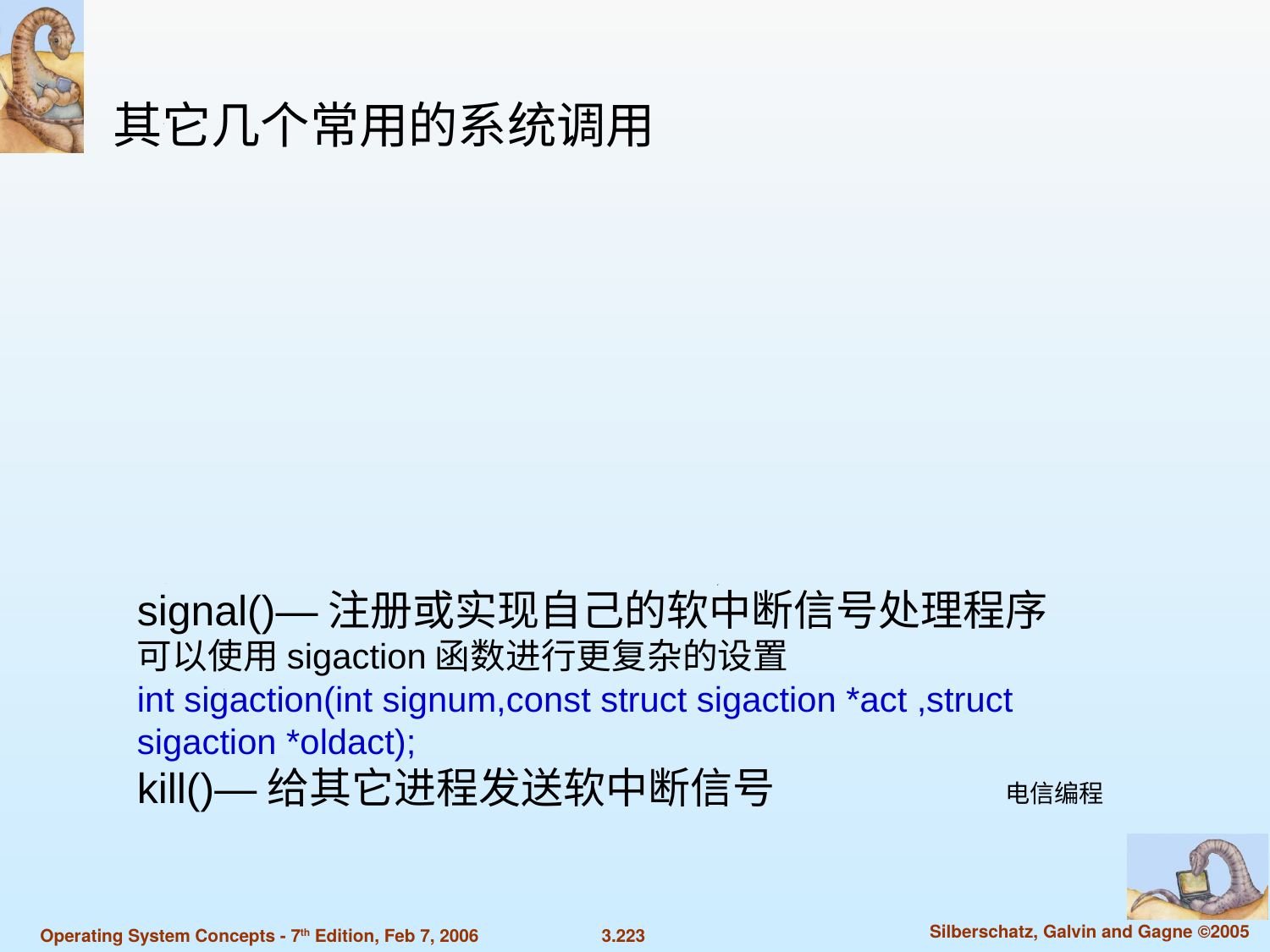

其它几个常用的系统调用
signal()—注册或实现自己的软中断信号处理程序
可以使用sigaction函数进行更复杂的设置
int sigaction(int signum,const struct sigaction *act ,struct sigaction *oldact);
kill()—给其它进程发送软中断信号

电信编程